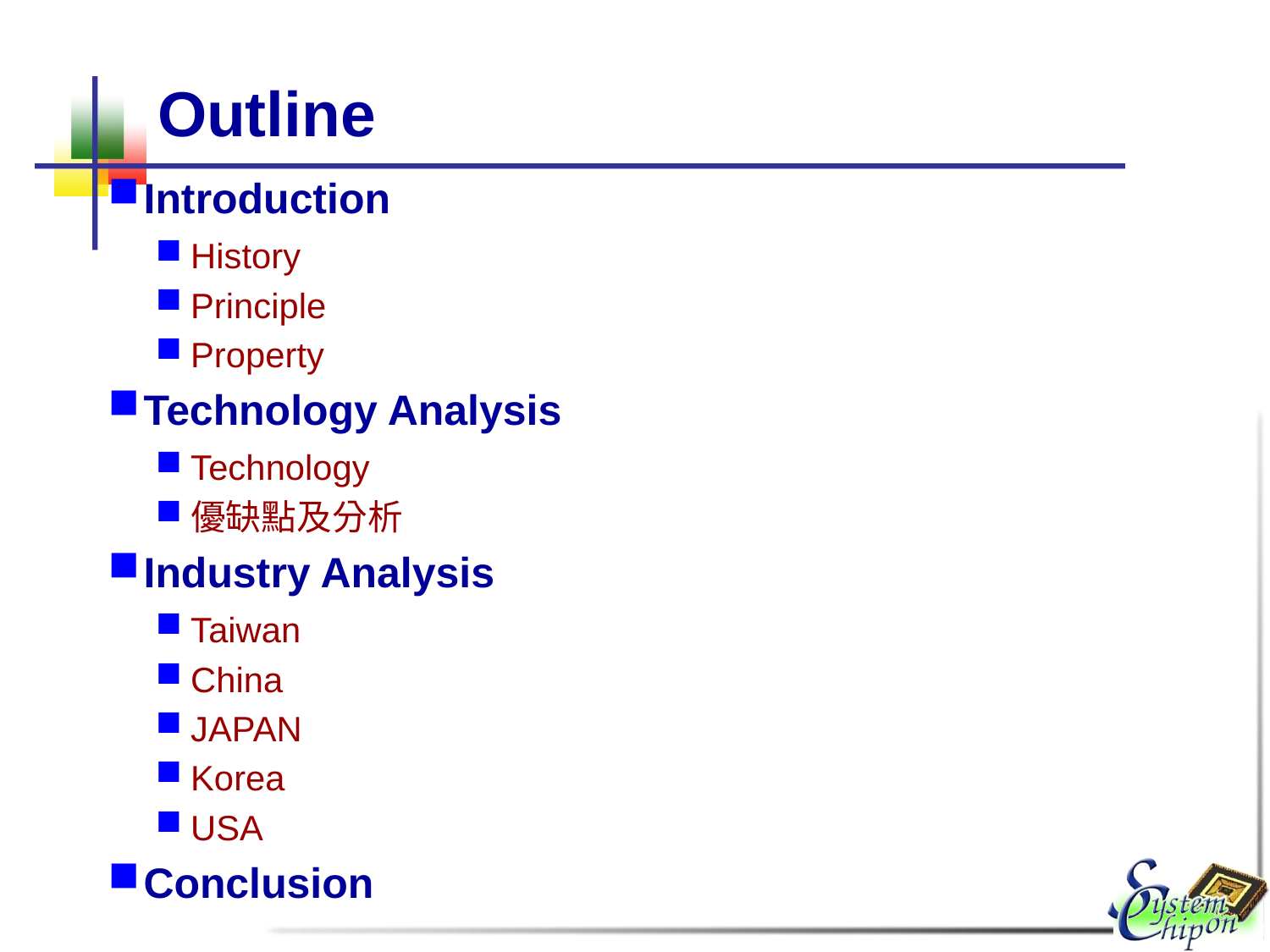

# Outline
Introduction
History
Principle
Property
Technology Analysis
Technology
優缺點及分析
Industry Analysis
Taiwan
China
JAPAN
Korea
USA
Conclusion